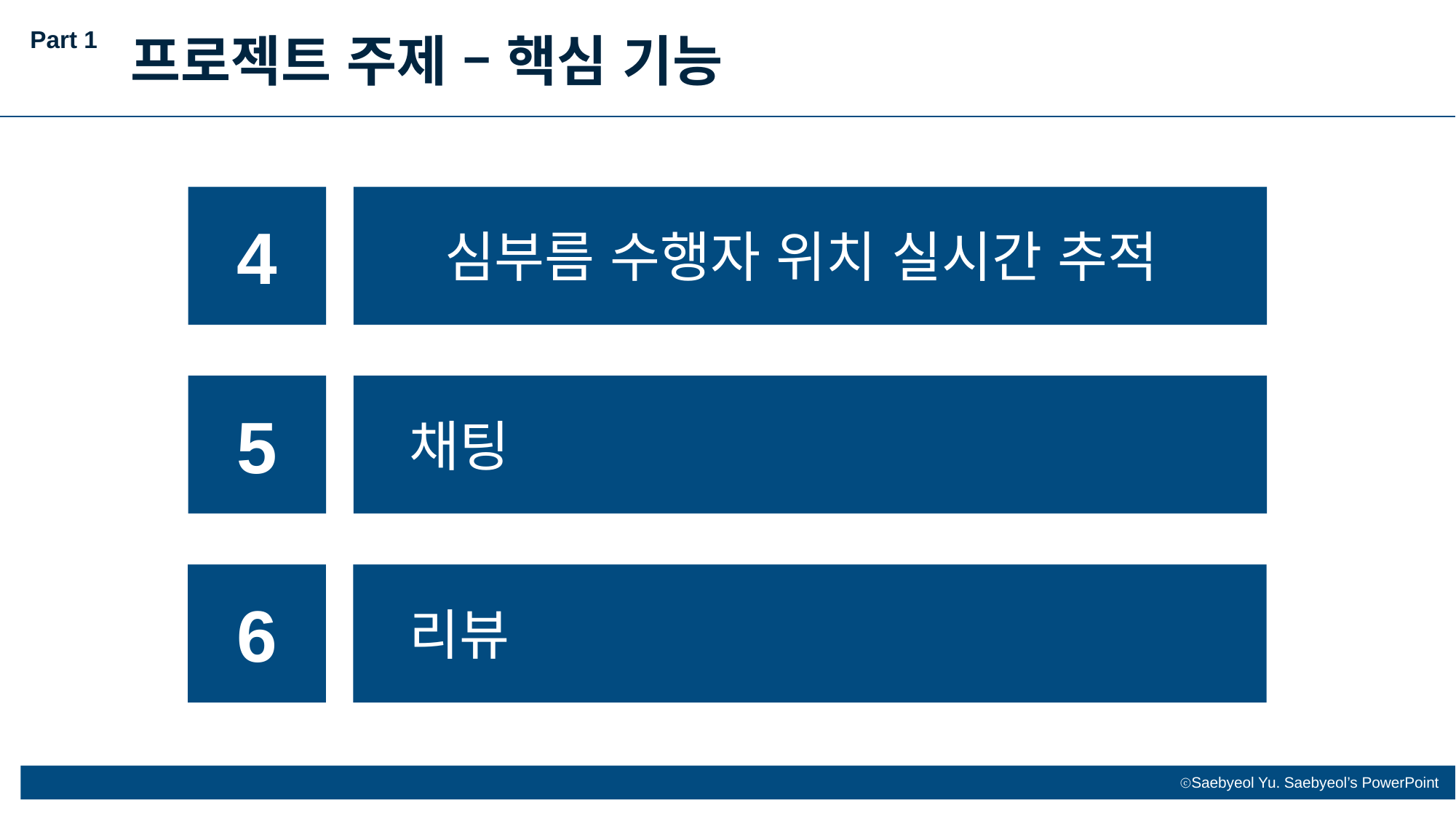

Part 1
프로젝트 주제 – 핵심 기능

4
심부름 수행자 위치 실시간 추적

5
채팅

6
리뷰